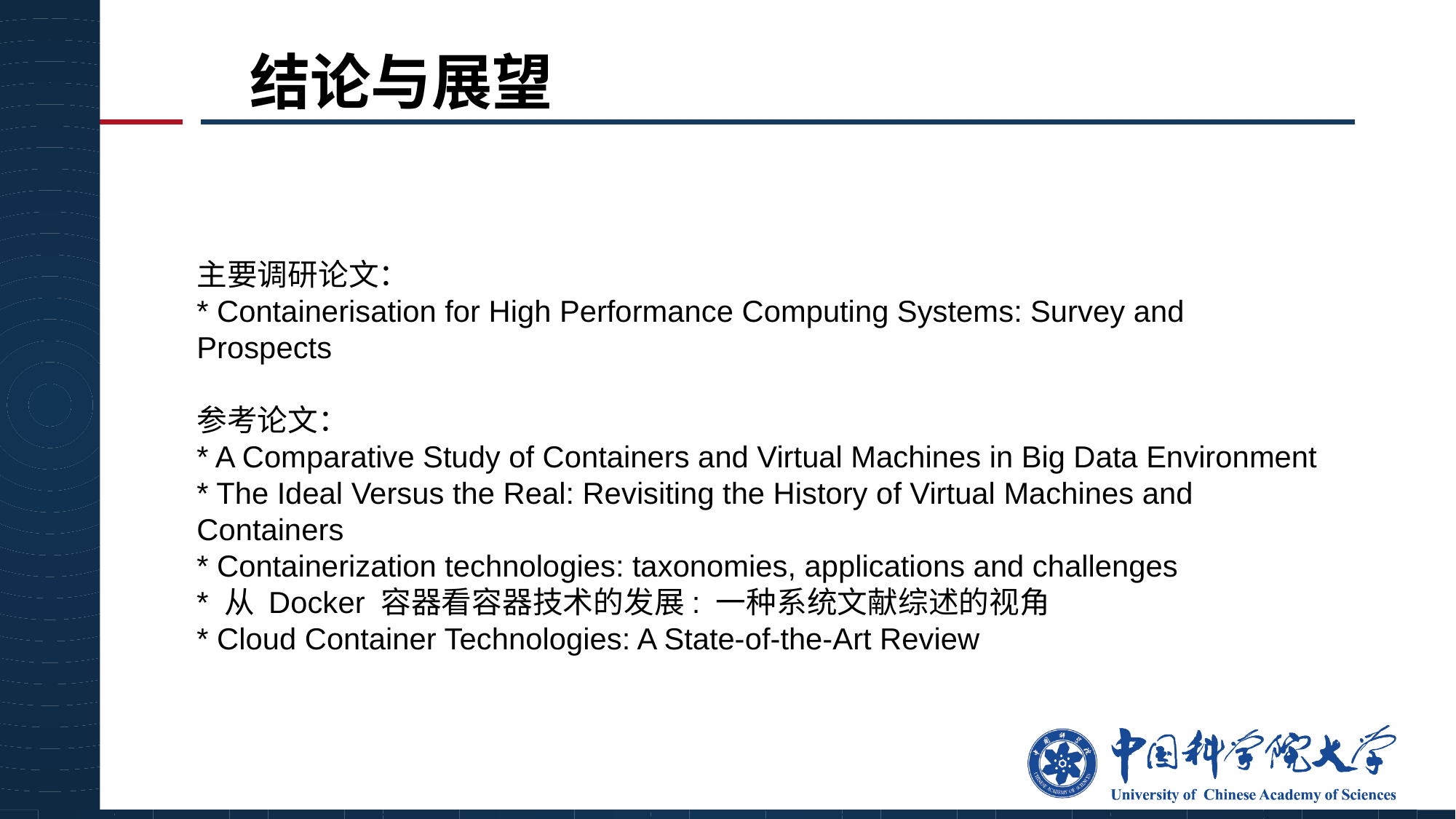

# 结论与展望
主要调研论文：
* Containerisation for High Performance Computing Systems: Survey and Prospects

参考论文：
* A Comparative Study of Containers and Virtual Machines in Big Data Environment
* The Ideal Versus the Real: Revisiting the History of Virtual Machines and Containers
* Containerization technologies: taxonomies, applications and challenges
* 从 Docker 容器看容器技术的发展: 一种系统文献综述的视角
* Cloud Container Technologies: A State-of-the-Art Review